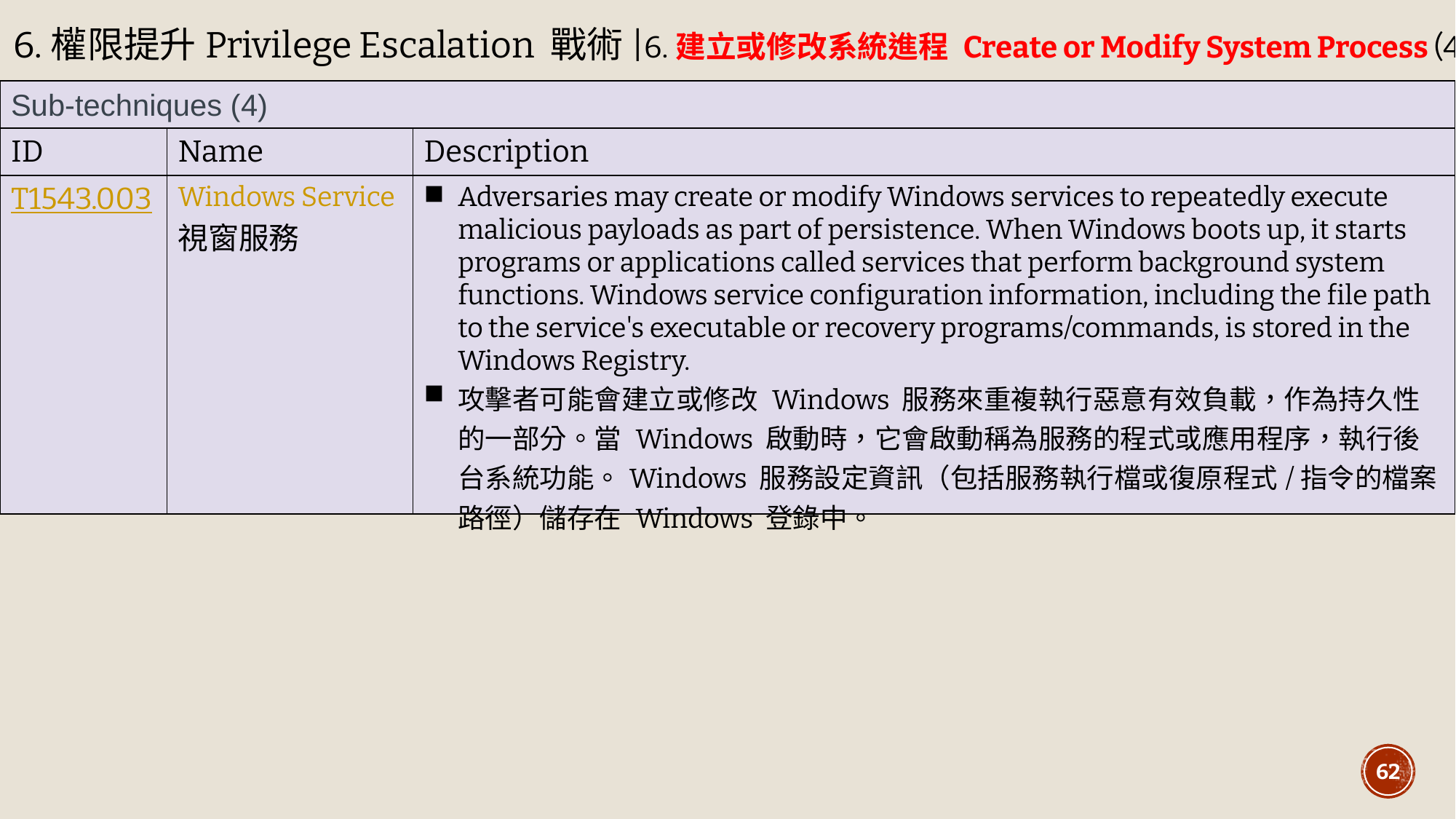

6.權限提升Privilege Escalation 戰術|6.建立或修改系統進程 Create or Modify System Process (4)技術
| Sub-techniques (4) |  |  |
| --- | --- | --- |
| ID | Name | Description |
| T1543.003 | Windows Service 視窗服務 | Adversaries may create or modify Windows services to repeatedly execute malicious payloads as part of persistence. When Windows boots up, it starts programs or applications called services that perform background system functions. Windows service configuration information, including the file path to the service's executable or recovery programs/commands, is stored in the Windows Registry. 攻擊者可能會建立或修改 Windows 服務來重複執行惡意有效負載，作為持久性的一部分。當 Windows 啟動時，它會啟動稱為服務的程式或應用程序，執行後台系統功能。Windows 服務設定資訊（包括服務執行檔或復原程式/指令的檔案路徑）儲存在 Windows 登錄中。 |

62